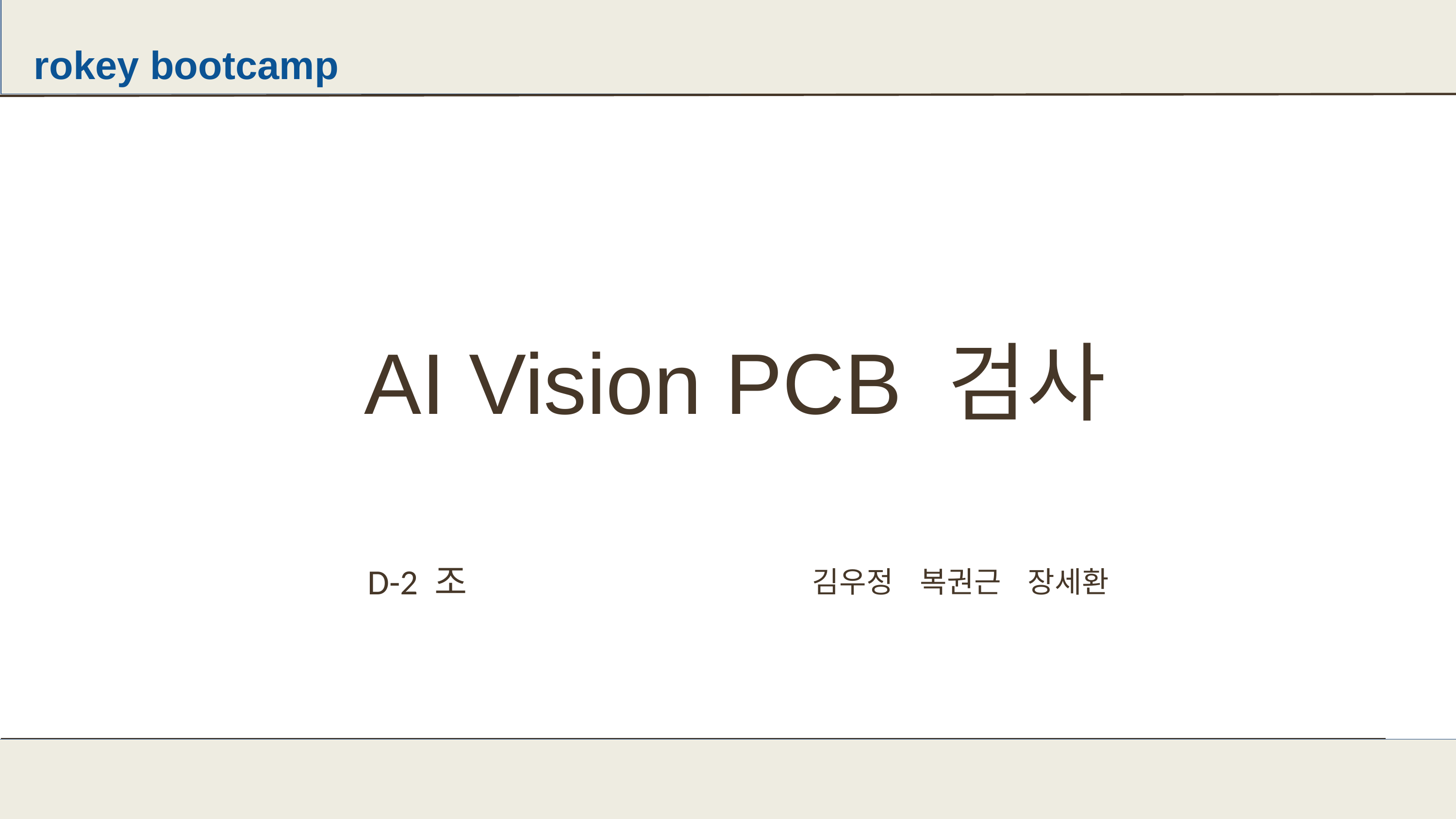

rokey bootcamp
AI Vision PCB 검사
D-2 조
김우정    복권근    장세환